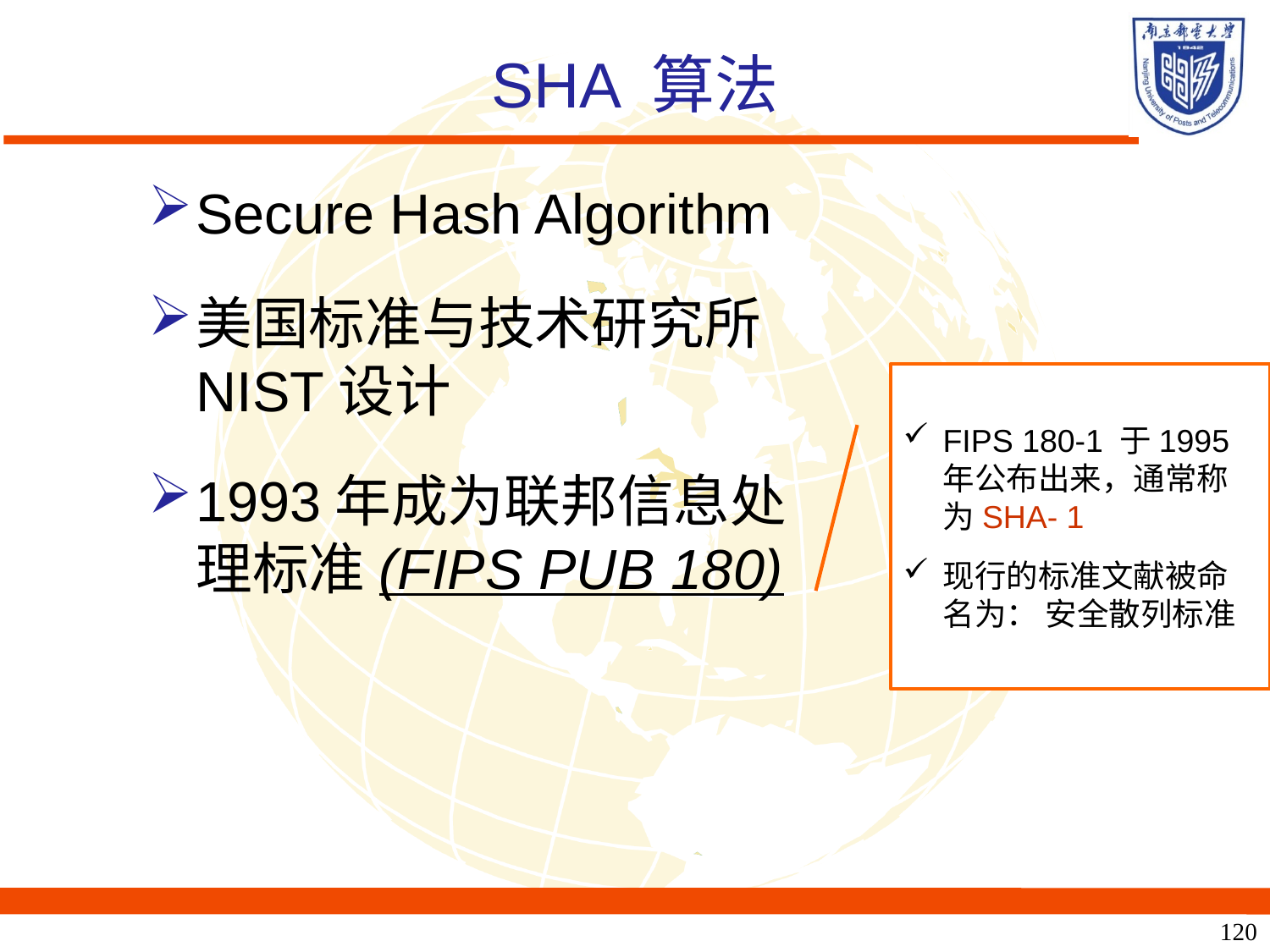

# SHA 算法
Secure Hash Algorithm
美国标准与技术研究所NIST设计
1993年成为联邦信息处理标准(FIPS PUB 180)
FIPS 180-1 于1995 年公布出来，通常称为SHA- 1
现行的标准文献被命名为： 安全散列标准
120